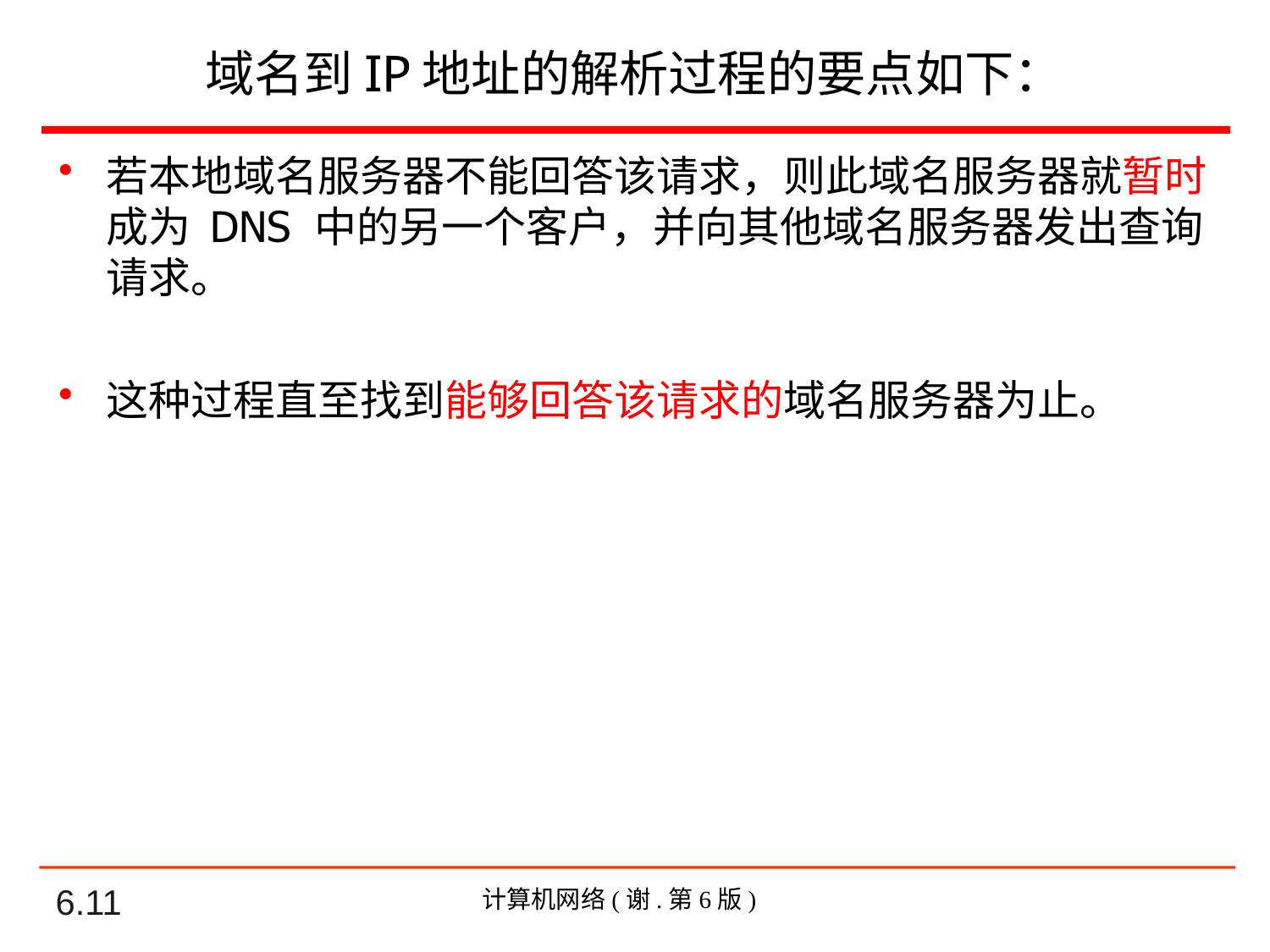

# 域名到IP地址的解析过程的要点如下：
若本地域名服务器不能回答该请求，则此域名服务器就暂时成为 DNS 中的另一个客户，并向其他域名服务器发出查询请求。

这种过程直至找到能够回答该请求的域名服务器为止。